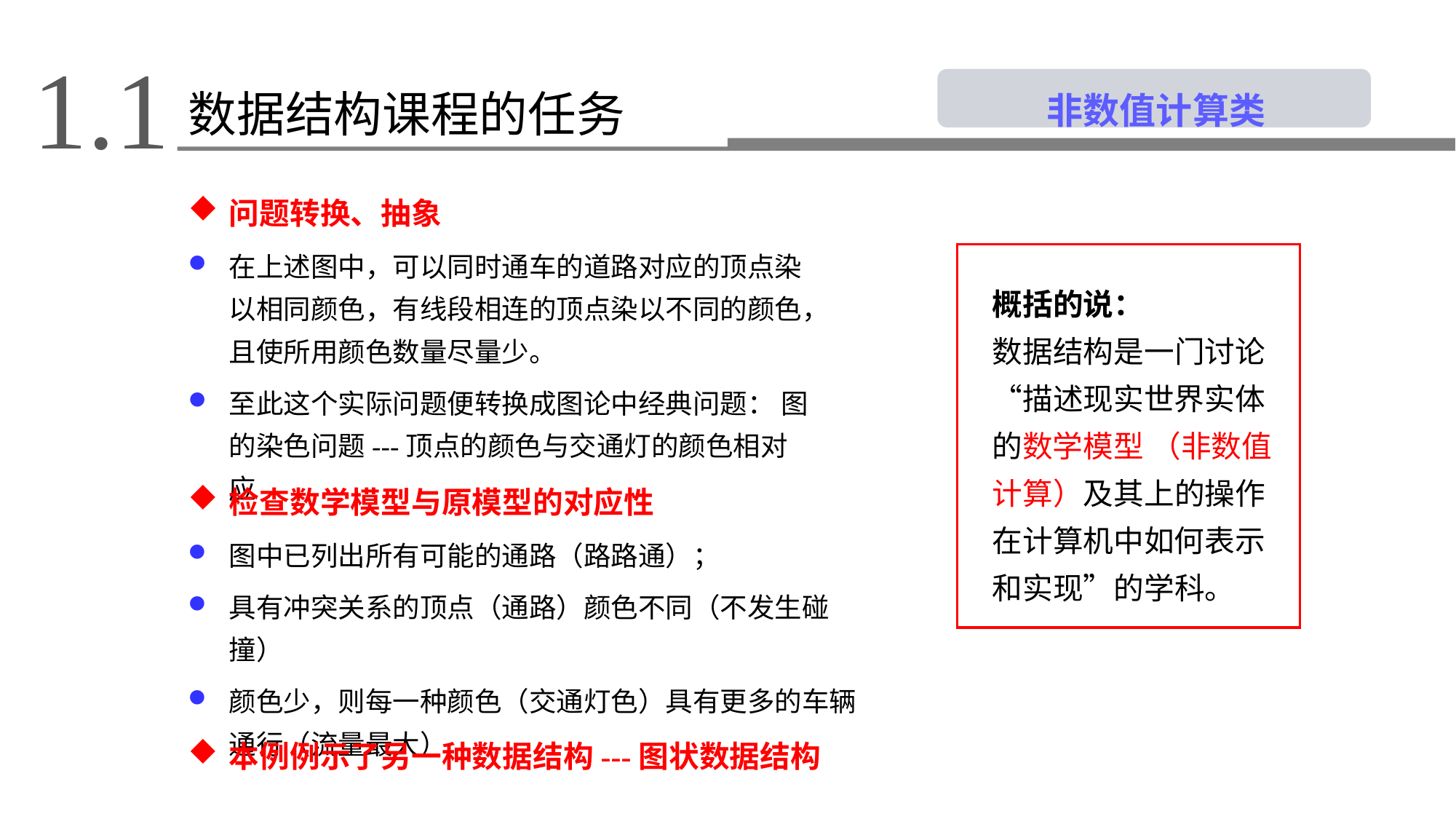

1.1

 非数值计算类
数据结构课程的任务

问题转换、抽象
在上述图中，可以同时通车的道路对应的顶点染以相同颜色，有线段相连的顶点染以不同的颜色，且使所用颜色数量尽量少。
至此这个实际问题便转换成图论中经典问题： 图的染色问题---顶点的颜色与交通灯的颜色相对应

概括的说：
数据结构是一门讨论“描述现实世界实体的数学模型 （非数值计算）及其上的操作在计算机中如何表示和实现”的学科。

检查数学模型与原模型的对应性
图中已列出所有可能的通路（路路通）；
具有冲突关系的顶点（通路）颜色不同（不发生碰撞）
颜色少，则每一种颜色（交通灯色）具有更多的车辆通行（流量最大）
本例例示了另一种数据结构---图状数据结构